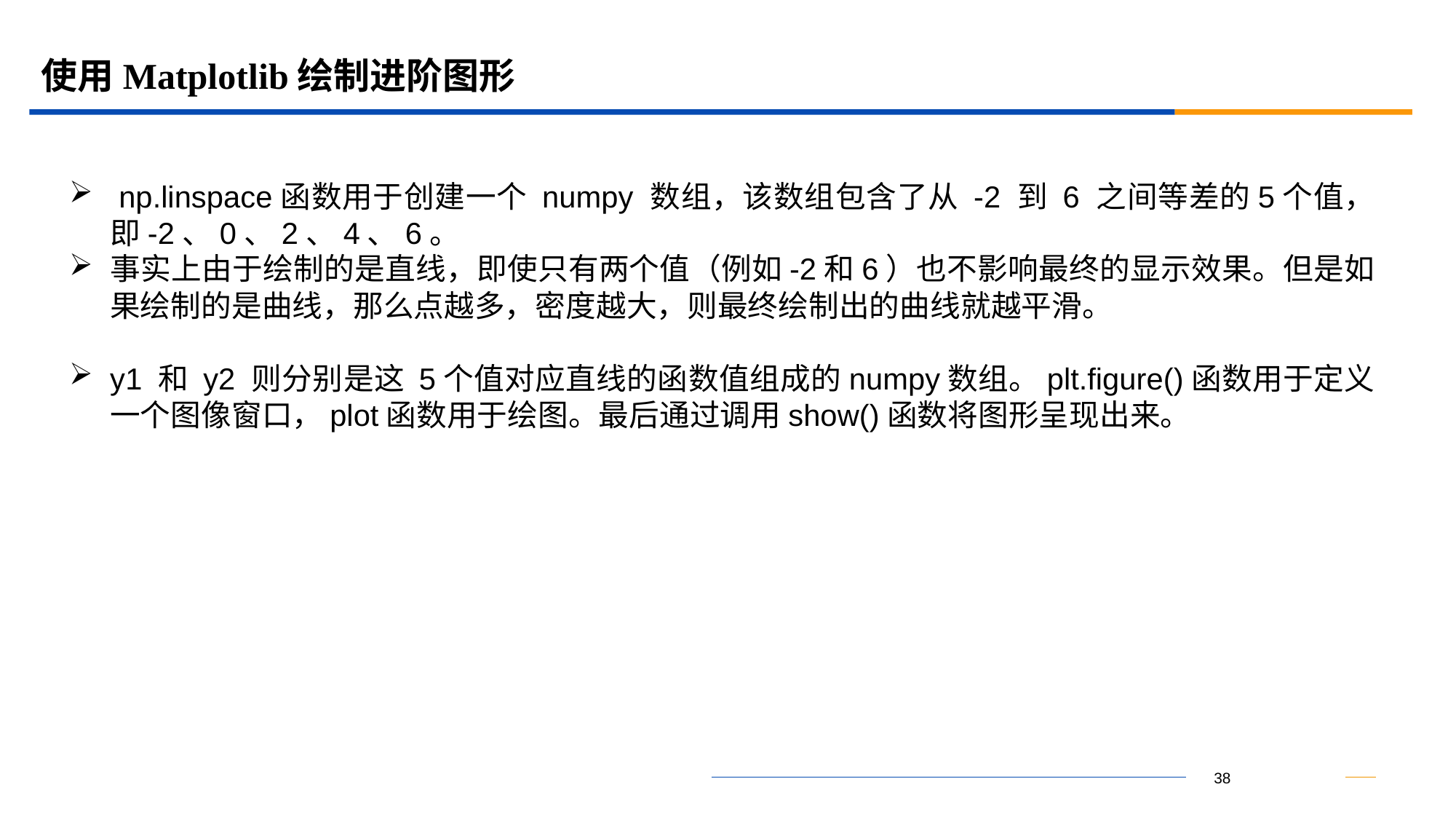

# 使用Matplotlib绘制进阶图形
 np.linspace函数用于创建一个 numpy 数组，该数组包含了从 -2 到 6 之间等差的5个值，即-2、0、2、4、6。
事实上由于绘制的是直线，即使只有两个值（例如-2和6）也不影响最终的显示效果。但是如果绘制的是曲线，那么点越多，密度越大，则最终绘制出的曲线就越平滑。

y1 和 y2 则分别是这 5个值对应直线的函数值组成的numpy数组。plt.figure()函数用于定义一个图像窗口，plot函数用于绘图。最后通过调用show()函数将图形呈现出来。